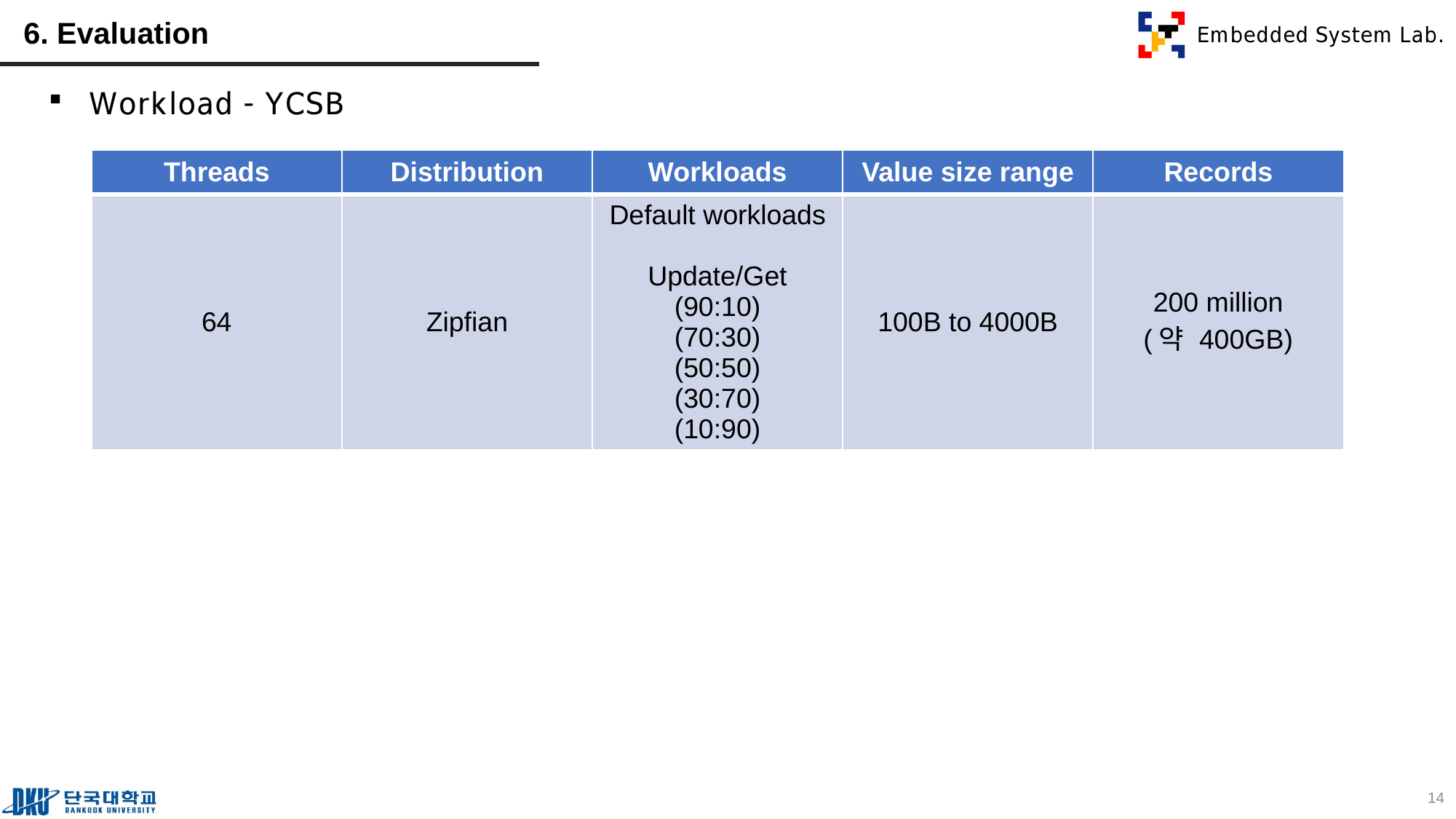

# 6. Evaluation
Workload - YCSB
| Threads | Distribution | Workloads | Value size range | Records |
| --- | --- | --- | --- | --- |
| 64 | Zipfian | Default workloads Update/Get (90:10) (70:30) (50:50) (30:70) (10:90) | 100B to 4000B | 200 million (약 400GB) |
14